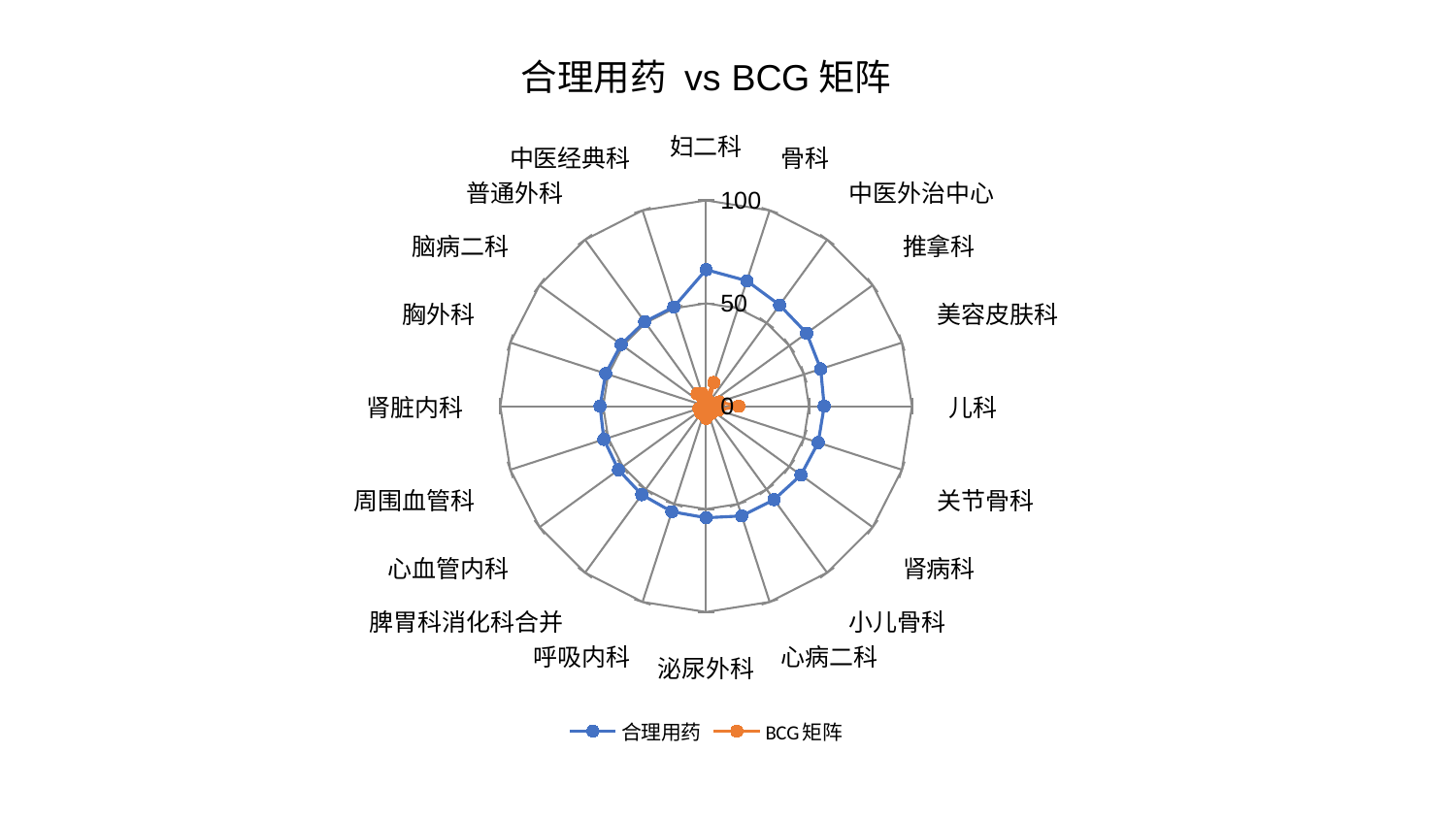

### Chart: 合理用药 vs BCG矩阵

| Category | 合理用药 | BCG矩阵 |
|---|---|---|
| 妇二科 | 66.32732668198022 | 3.892736512516982 |
| 骨科 | 64.07319058363942 | 12.08023704390662 |
| 中医外治中心 | 60.7564923492529 | 2.6646302735262575 |
| 推拿科 | 60.35964772126522 | 2.6820466564690633 |
| 美容皮肤科 | 58.51681358049474 | 6.645784571445547 |
| 儿科 | 57.35064888986007 | 15.838176269085658 |
| 关节骨科 | 57.26700264965791 | 6.23693036400269 |
| 肾病科 | 56.93433999250233 | 1.771431065827891 |
| 小儿骨科 | 56.142791825701536 | 4.293997524305764 |
| 心病二科 | 56.07595311353165 | 3.3367333785189186 |
| 泌尿外科 | 54.2063913461148 | 5.844378116278682 |
| 呼吸内科 | 53.90562689525444 | 3.172212835229697 |
| 脾胃科消化科合并 | 53.147257799247534 | 4.269385122668163 |
| 心血管内科 | 52.630994737524276 | 3.410681679200966 |
| 周围血管科 | 52.211127348415275 | 3.734411113218103 |
| 肾脏内科 | 51.51115405038497 | 1.971722290735528 |
| 胸外科 | 51.29659348699267 | 1.4004519651788747 |
| 脑病二科 | 51.01790357486508 | 1.8234671527604909 |
| 普通外科 | 50.738183429546154 | 7.437758588095189 |
| 中医经典科 | 50.71349777508185 | 6.557140332661335 |
60